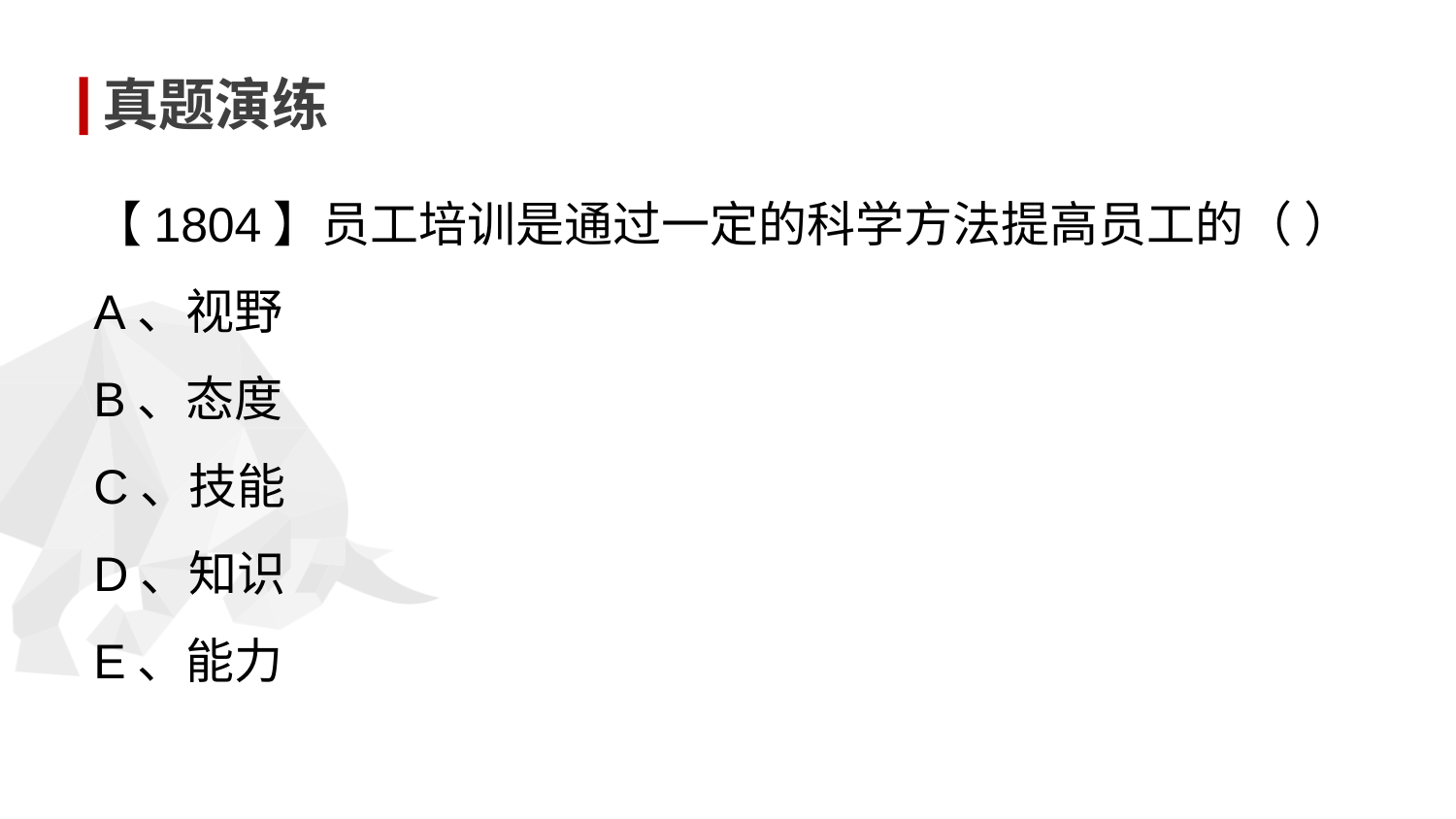

真题演练
【1804】员工培训是通过一定的科学方法提高员工的（ ）
A、视野
B、态度
C、技能
D、知识
E、能力